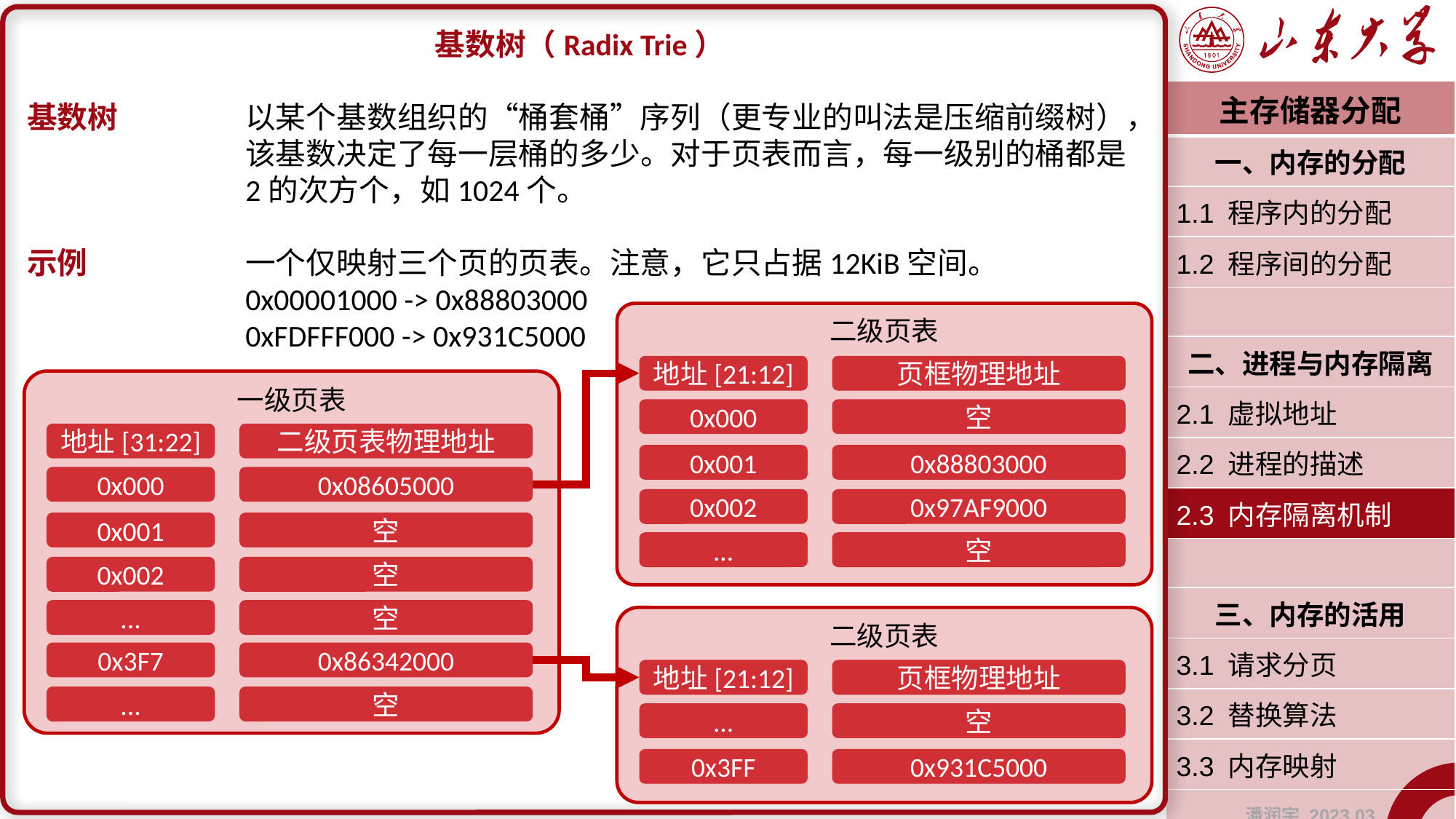

基数树（Radix Trie）

基数树		以某个基数组织的“桶套桶”序列（更专业的叫法是压缩前缀树），		该基数决定了每一层桶的多少。对于页表而言，每一级别的桶都是		2的次方个，如1024个。

示例		一个仅映射三个页的页表。注意，它只占据12KiB空间。
		0x00001000 -> 0x88803000
		0xFDFFF000 -> 0x931C5000
| 主存储器分配 |
| --- |
| 一、内存的分配 |
| 1.1 程序内的分配 |
| 1.2 程序间的分配 |
|  |
| 二、进程与内存隔离 |
| 2.1 虚拟地址 |
| 2.2 进程的描述 |
| 2.3 内存隔离机制 |
|  |
| 三、内存的活用 |
| 3.1 请求分页 |
| 3.2 替换算法 |
| 3.3 内存映射 |
| 潘润宇 2023.03 |
二级页表
地址[21:12]
页框物理地址
一级页表
0x000
空
地址[31:22]
二级页表物理地址
0x001
0x88803000
0x000
0x08605000
0x002
0x97AF9000
0x001
空
...
空
0x002
空
...
空
二级页表
0x3F7
0x86342000
地址[21:12]
页框物理地址
...
空
...
空
0x3FF
0x931C5000